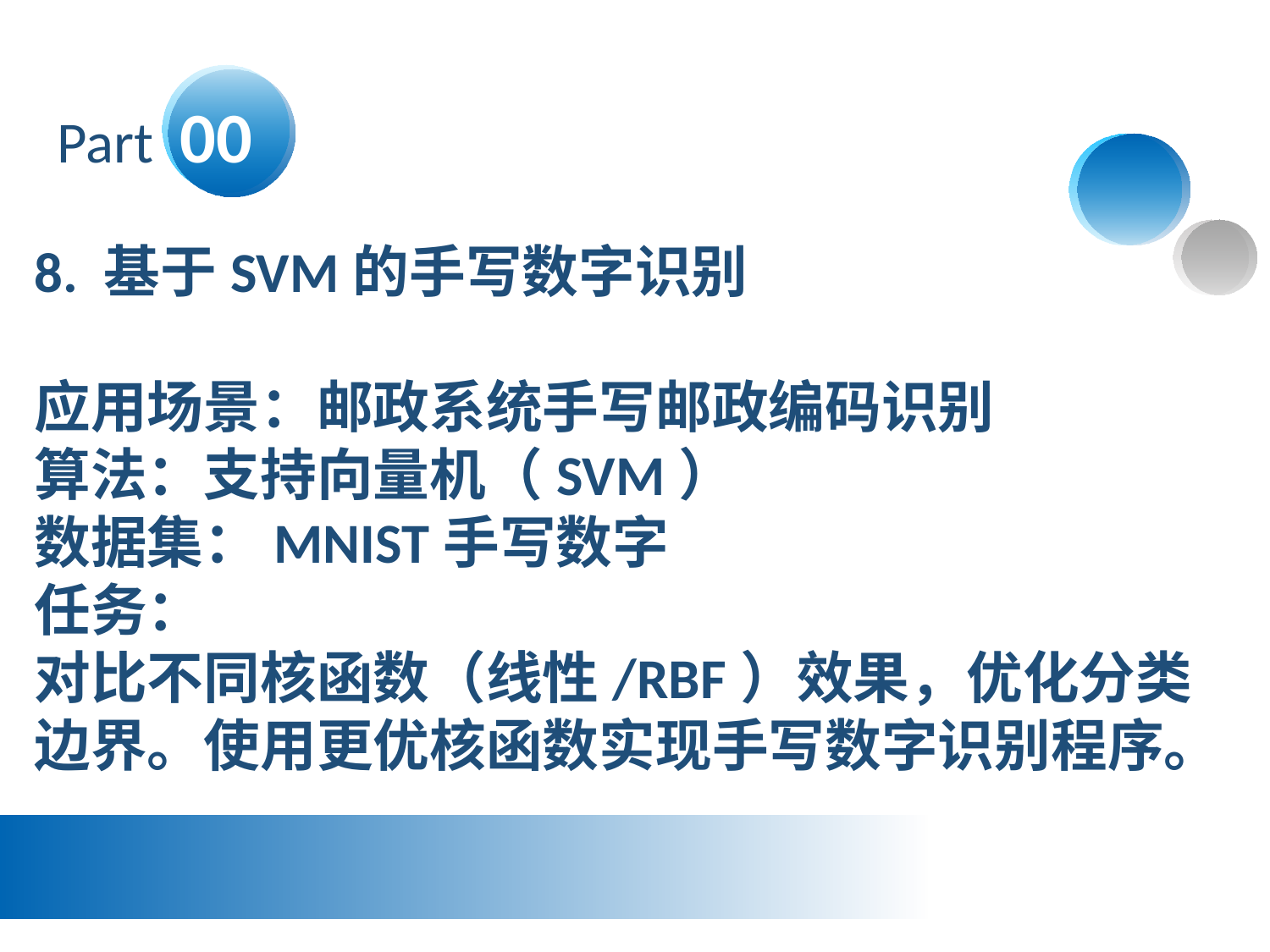

Part  00

8. 基于SVM的手写数字识别

应用场景：邮政系统手写邮政编码识别
算法：支持向量机（SVM）
数据集：MNIST手写数字
任务：
对比不同核函数（线性/RBF）效果，优化分类边界。使用更优核函数实现手写数字识别程序。